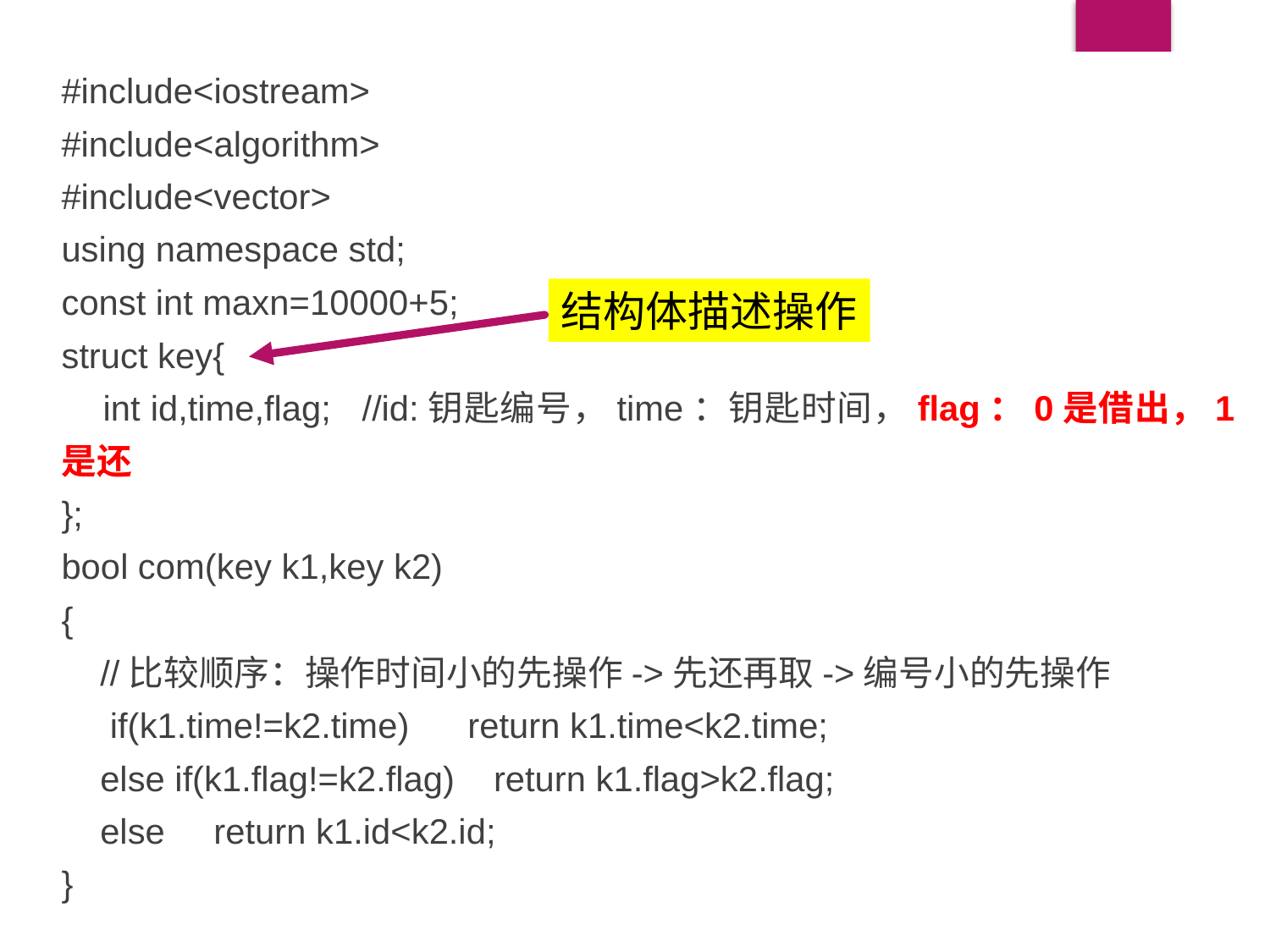

#include<iostream>
#include<algorithm>
#include<vector>
using namespace std;
const int maxn=10000+5;
struct key{
    int id,time,flag;   //id:钥匙编号，time：钥匙时间，flag：0是借出，1是还
};
bool com(key k1,key k2)
{
    //比较顺序：操作时间小的先操作->先还再取->编号小的先操作
     if(k1.time!=k2.time)      return k1.time<k2.time;
    else if(k1.flag!=k2.flag)    return k1.flag>k2.flag;
    else     return k1.id<k2.id;
}
#
结构体描述操作